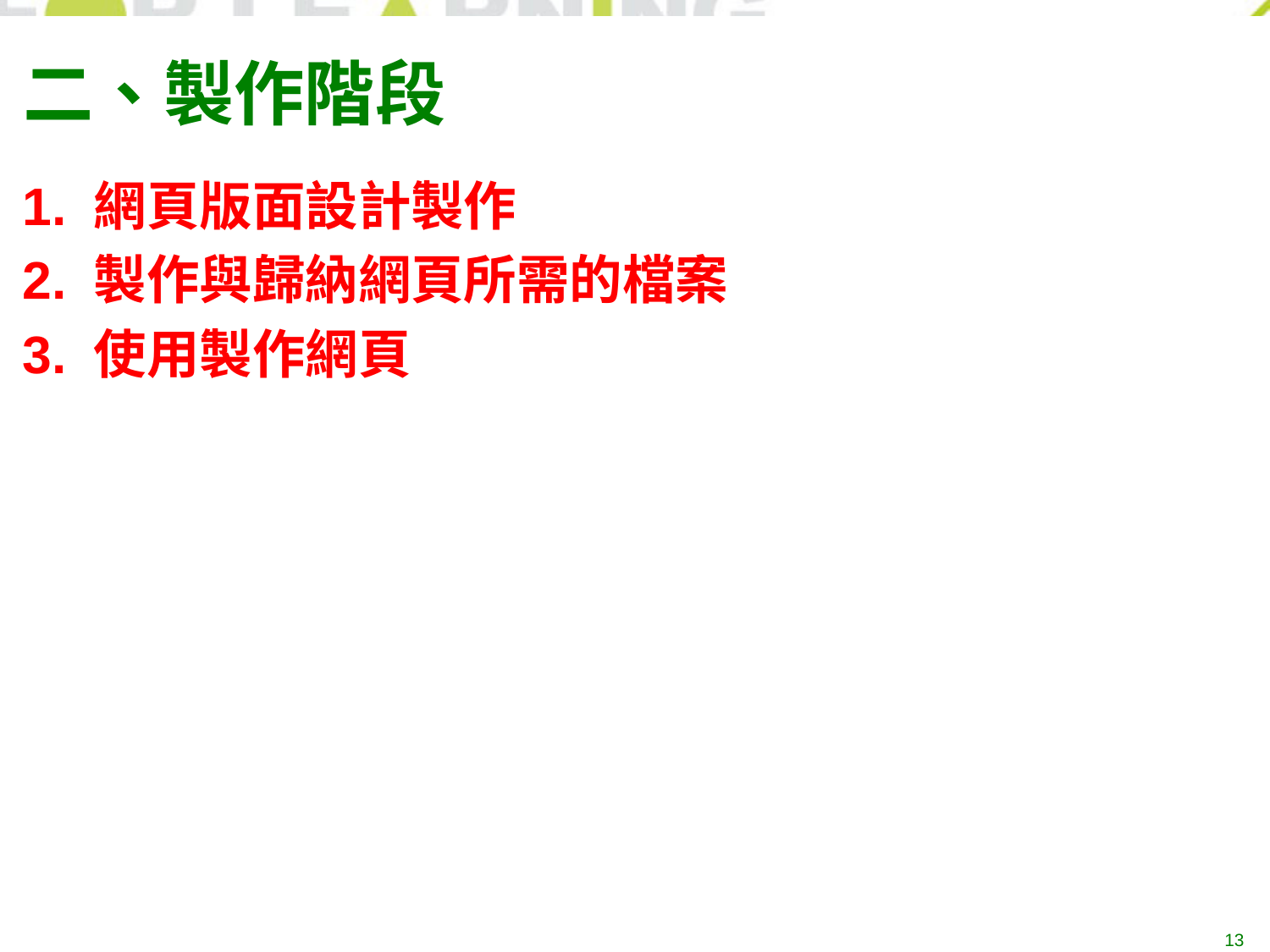

# 二、製作階段
1. 網頁版面設計製作
2. 製作與歸納網頁所需的檔案
3. 使用製作網頁

13